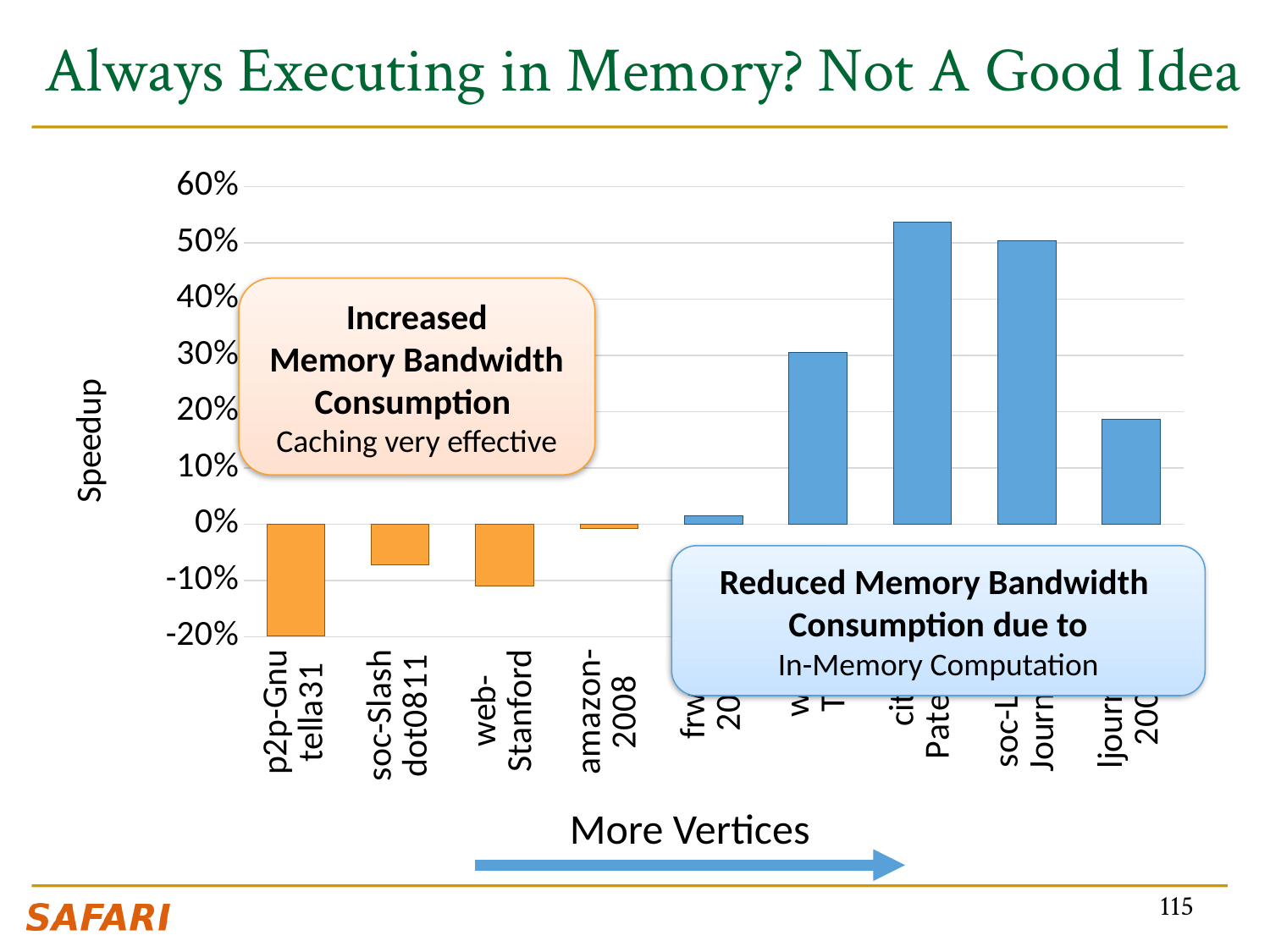

# Always Executing in Memory? Not A Good Idea

### Chart

| Category | 계열 1 |
|---|---|
| p2p-Gnu
tella31 | -0.1982845838 |
| soc-Slash
dot0811 | -0.07236427472 |
| web-
Stanford | -0.1101407016 |
| amazon-
2008 | -0.00731637638 |
| frwiki-
2013 | 0.01552058967 |
| wiki-
Talk | 0.3055429838 |
| cit-
Patents | 0.5366687568 |
| soc-Live
Journal1 | 0.5041586173 |
| ljournal-
2008 | 0.1867625089 |
Increased
Memory Bandwidth Consumption
Caching very effective
Reduced Memory Bandwidth
Consumption due to
In-Memory Computation
More Vertices
115